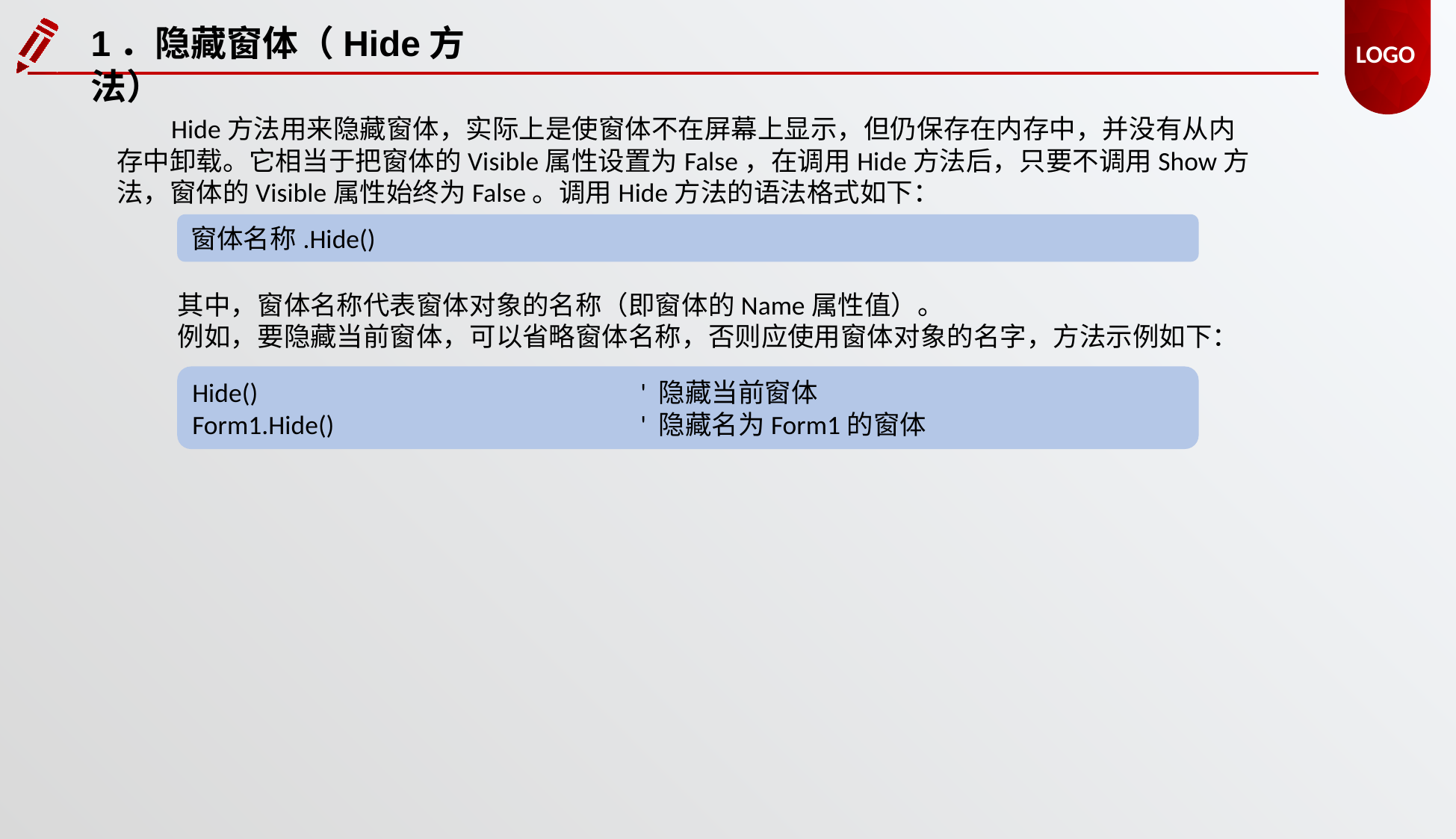

1．隐藏窗体（Hide方法）
Hide方法用来隐藏窗体，实际上是使窗体不在屏幕上显示，但仍保存在内存中，并没有从内存中卸载。它相当于把窗体的Visible属性设置为False，在调用Hide方法后，只要不调用Show方法，窗体的Visible属性始终为False。调用Hide方法的语法格式如下：
窗体名称.Hide()
其中，窗体名称代表窗体对象的名称（即窗体的Name属性值）。
例如，要隐藏当前窗体，可以省略窗体名称，否则应使用窗体对象的名字，方法示例如下：
Hide()				' 隐藏当前窗体
Form1.Hide()			' 隐藏名为Form1的窗体